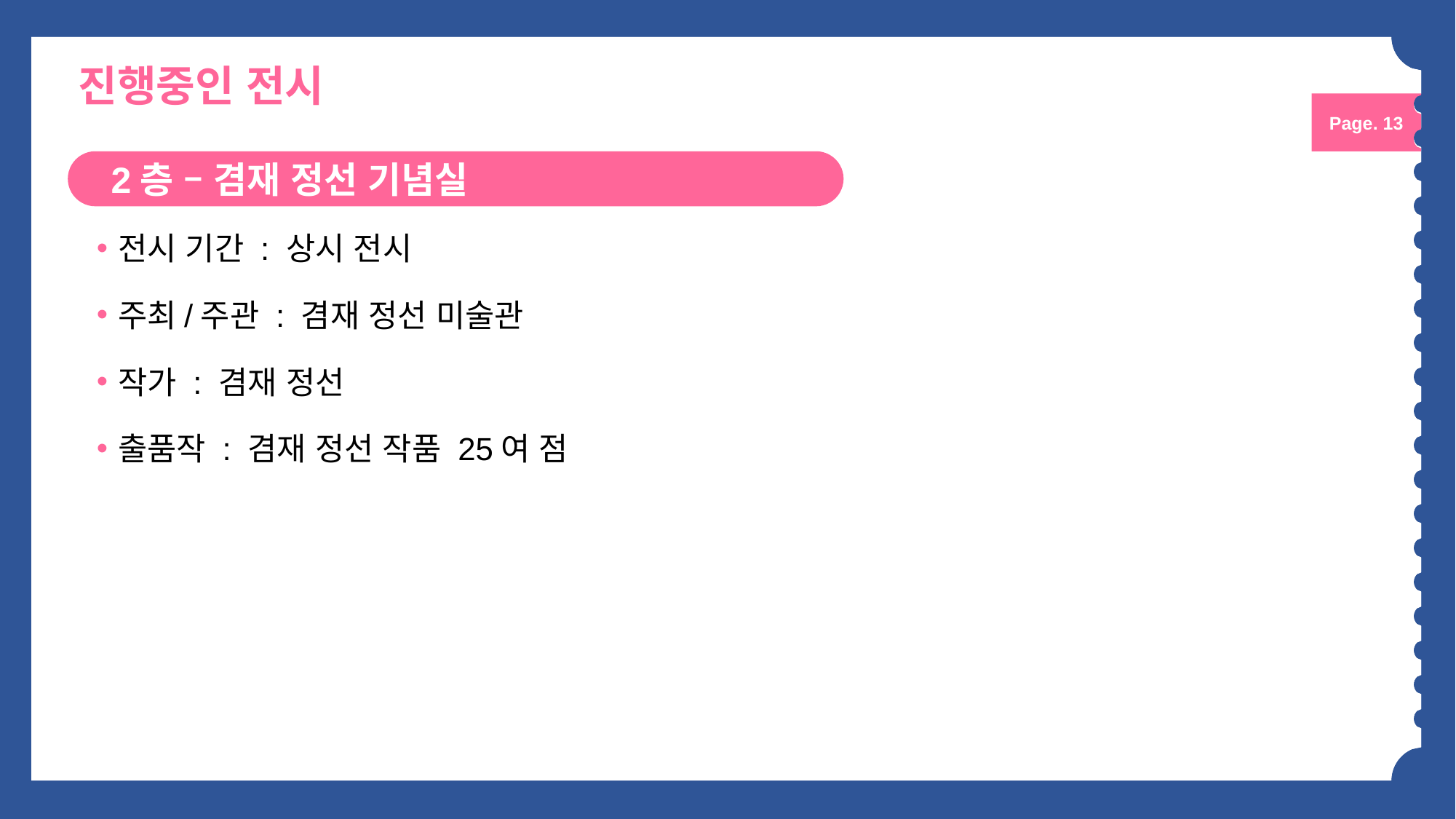

진행중인 전시
Page. 13

2관 – 조각_조각
2층 – 겸재 정선 기념실
전시 기간 : 상시 전시
주최/주관 : 겸재 정선 미술관
작가 : 겸재 정선
출품작 : 겸재 정선 작품 25여 점